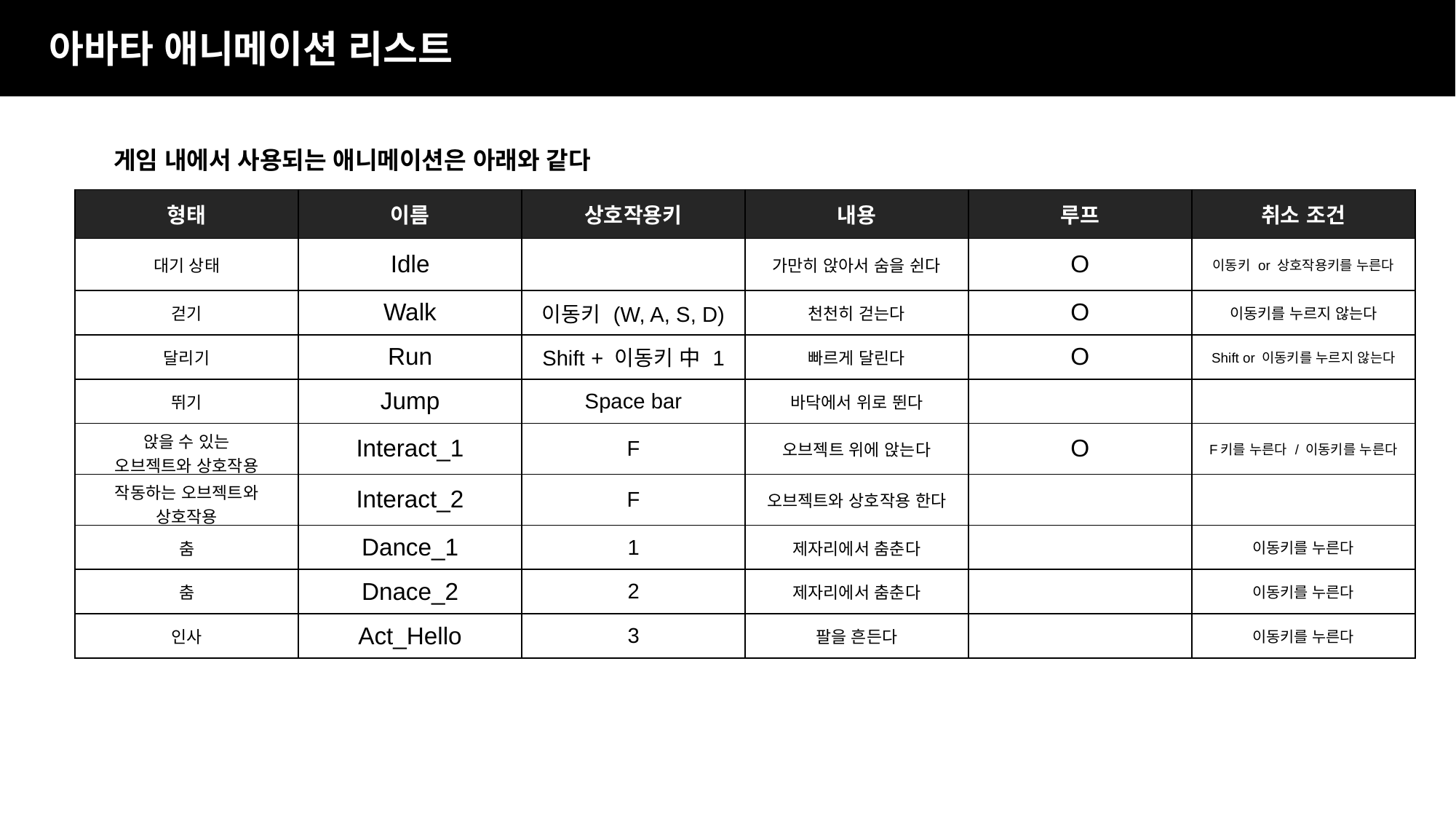

아바타 애니메이션 리스트
게임 내에서 사용되는 애니메이션은 아래와 같다
| 형태 | 이름 | 상호작용키 | 내용 | 루프 | 취소 조건 |
| --- | --- | --- | --- | --- | --- |
| 대기 상태 | Idle |  | 가만히 앉아서 숨을 쉰다 | O | 이동키 or 상호작용키를 누른다 |
| 걷기 | Walk | 이동키 (W, A, S, D) | 천천히 걷는다 | O | 이동키를 누르지 않는다 |
| 달리기 | Run | Shift + 이동키 中 1 | 빠르게 달린다 | O | Shift or 이동키를 누르지 않는다 |
| 뛰기 | Jump | Space bar | 바닥에서 위로 뛴다 |  |  |
| 앉을 수 있는 오브젝트와 상호작용 | Interact\_1 | F | 오브젝트 위에 앉는다 | O | F키를 누른다 / 이동키를 누른다 |
| 작동하는 오브젝트와 상호작용 | Interact\_2 | F | 오브젝트와 상호작용 한다 |  |  |
| 춤 | Dance\_1 | 1 | 제자리에서 춤춘다 |  | 이동키를 누른다 |
| 춤 | Dnace\_2 | 2 | 제자리에서 춤춘다 |  | 이동키를 누른다 |
| 인사 | Act\_Hello | 3 | 팔을 흔든다 |  | 이동키를 누른다 |